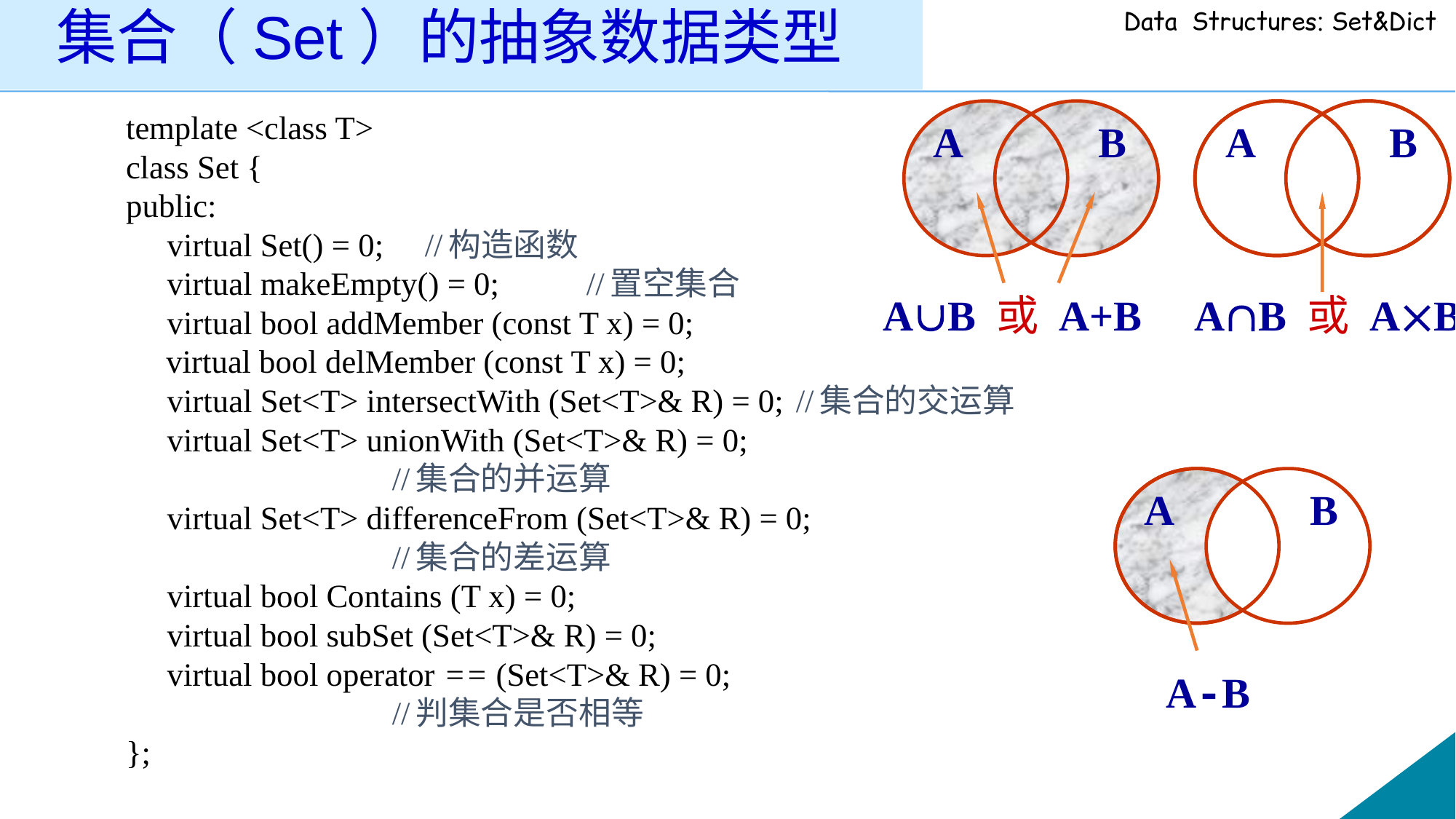

# 集合（Set）的抽象数据类型

template <class T>
class Set {
public:
     virtual Set() = 0;		    //构造函数
     virtual makeEmpty() = 0;	    //置空集合
     virtual bool addMember (const T x) = 0;
	  virtual bool delMember (const T x) = 0;
     virtual Set<T> intersectWith (Set<T>& R) = 0;				//集合的交运算
     virtual Set<T> unionWith (Set<T>& R) = 0;
                             	//集合的并运算
     virtual Set<T> differenceFrom (Set<T>& R) = 0;
                             	//集合的差运算
     virtual bool Contains (T x) = 0;
     virtual bool subSet (Set<T>& R) = 0;
     virtual bool operator == (Set<T>& R) = 0;
                           	//判集合是否相等
};
A
B
A
B

A∪B 或 A+B     A∩B 或 A×B

A
B

A-B